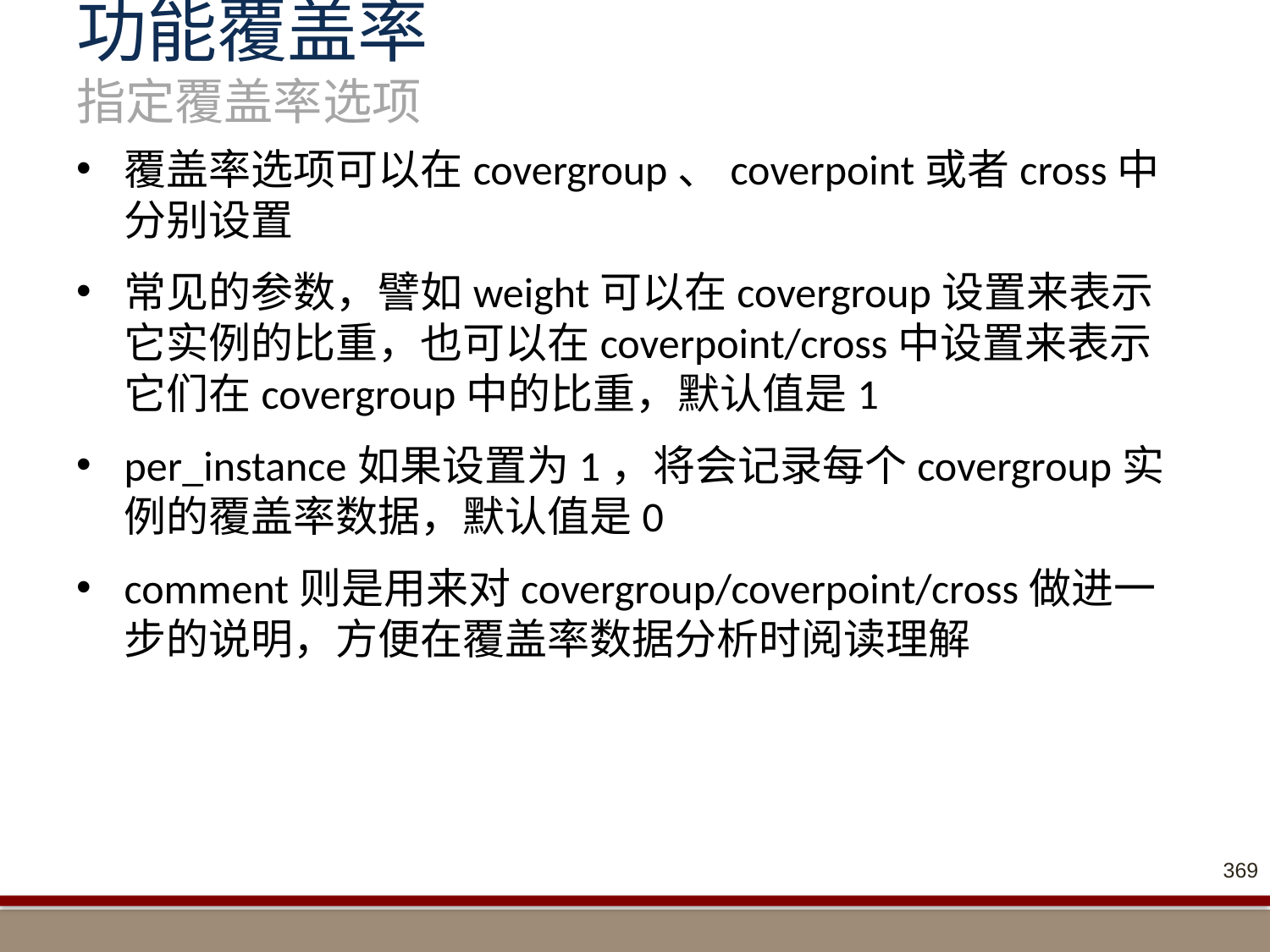

# 功能覆盖率 指定覆盖率选项
覆盖率选项可以在covergroup、coverpoint或者cross中分别设置
常见的参数，譬如weight可以在covergroup设置来表示它实例的比重，也可以在coverpoint/cross中设置来表示它们在covergroup中的比重，默认值是1
per_instance如果设置为1，将会记录每个covergroup实例的覆盖率数据，默认值是0
comment则是用来对covergroup/coverpoint/cross做进一步的说明，方便在覆盖率数据分析时阅读理解

369